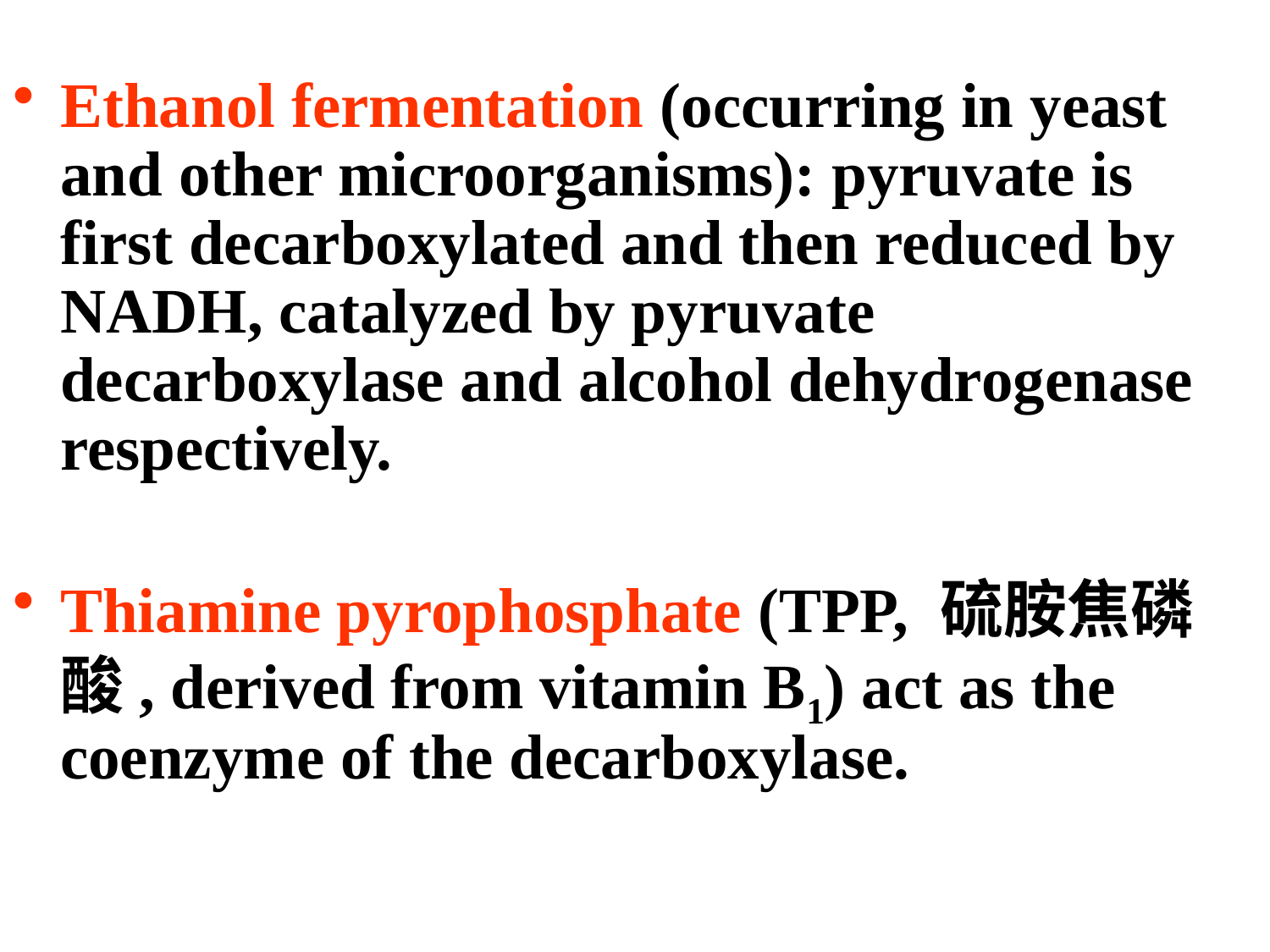

#
Ethanol fermentation (occurring in yeast and other microorganisms): pyruvate is first decarboxylated and then reduced by NADH, catalyzed by pyruvate decarboxylase and alcohol dehydrogenase respectively.

Thiamine pyrophosphate (TPP, 硫胺焦磷酸, derived from vitamin B1) act as the coenzyme of the decarboxylase.